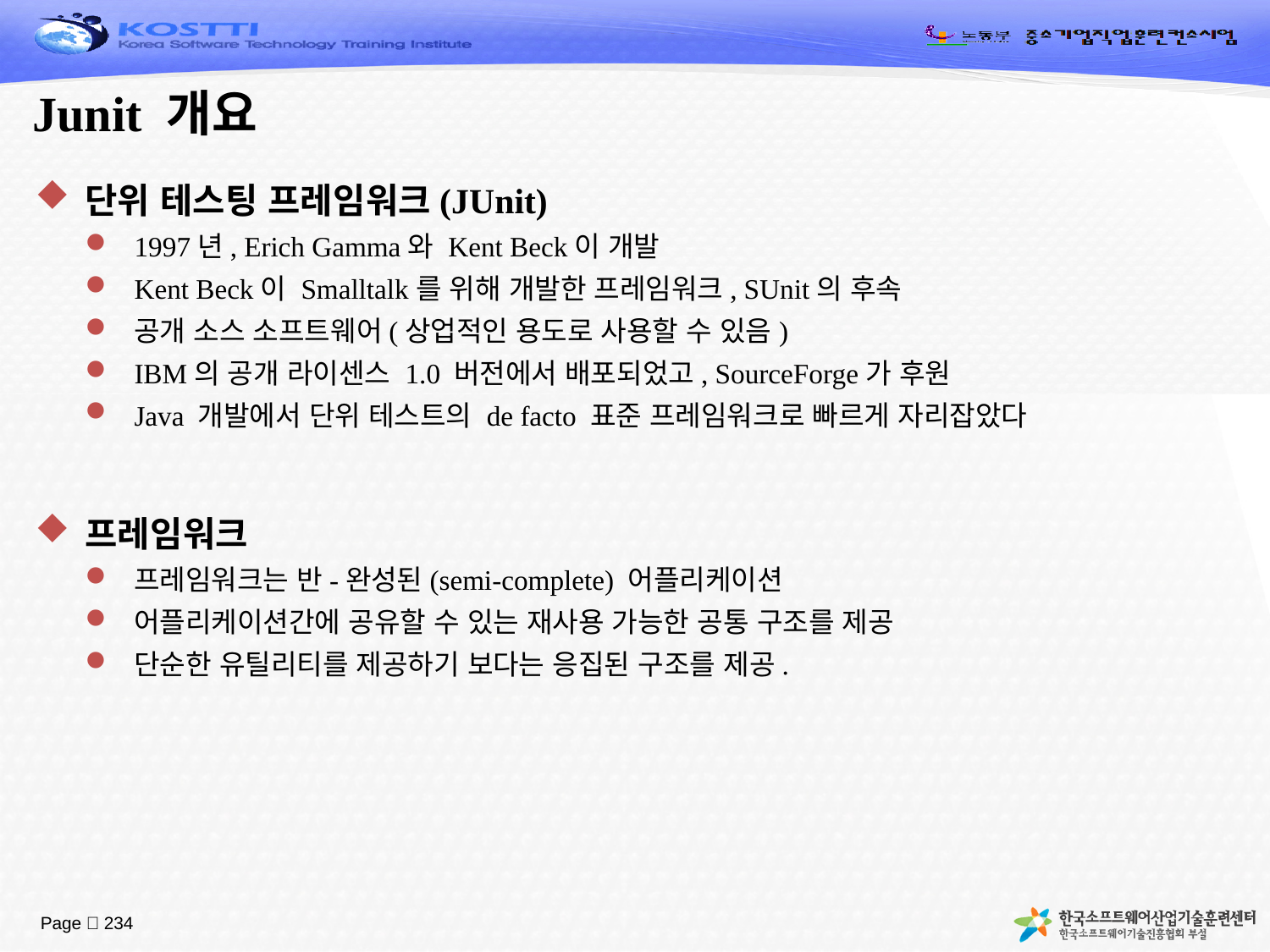

# Junit 개요
단위 테스팅 프레임워크(JUnit)
1997년, Erich Gamma와 Kent Beck이 개발
Kent Beck이 Smalltalk를 위해 개발한 프레임워크, SUnit의 후속
공개 소스 소프트웨어(상업적인 용도로 사용할 수 있음)
IBM의 공개 라이센스 1.0 버전에서 배포되었고, SourceForge가 후원
Java 개발에서 단위 테스트의 de facto 표준 프레임워크로 빠르게 자리잡았다

프레임워크
프레임워크는 반-완성된(semi-complete) 어플리케이션
어플리케이션간에 공유할 수 있는 재사용 가능한 공통 구조를 제공
단순한 유틸리티를 제공하기 보다는 응집된 구조를 제공.